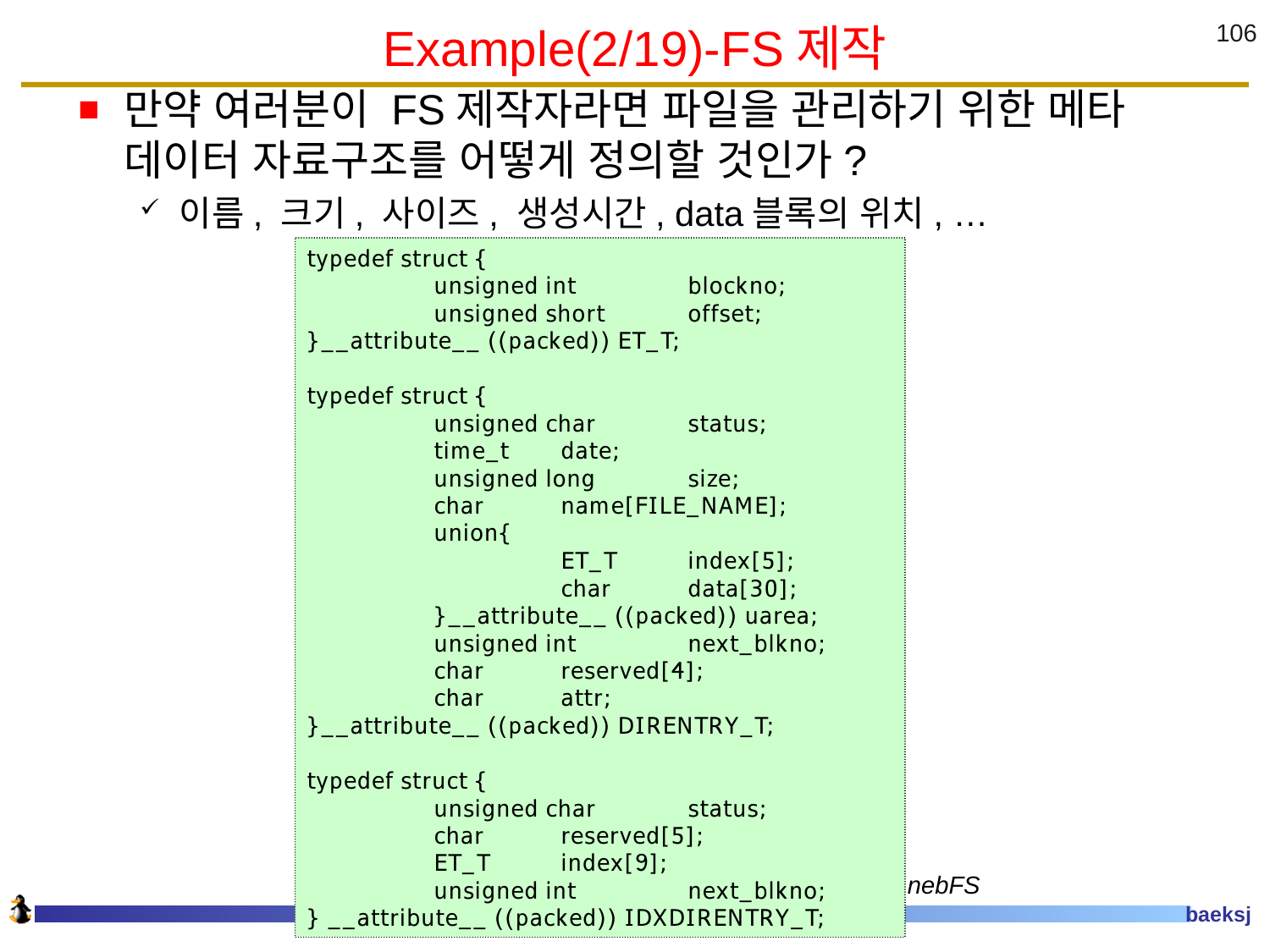

# Example(2/19)-FS제작
106
만약 여러분이 FS제작자라면 파일을 관리하기 위한 메타 데이터 자료구조를 어떻게 정의할 것인가?
이름, 크기, 사이즈, 생성시간, data블록의 위치, …
typedef struct {
	unsigned int	blockno;
	unsigned short	offset;
}__attribute__ ((packed)) ET_T;

typedef struct {
	unsigned char 	status;
	time_t 	date;
	unsigned long 	size;
	char	name[FILE_NAME];
	union{
		ET_T	index[5];
		char	data[30];
	}__attribute__ ((packed)) uarea;
	unsigned int	next_blkno;
	char	reserved[4];
	char	attr;
}__attribute__ ((packed)) DIRENTRY_T;

typedef struct {
	unsigned char	status;
	char	reserved[5];
	ET_T	index[9];
	unsigned int	next_blkno;
} __attribute__ ((packed)) IDXDIRENTRY_T;
nebFS